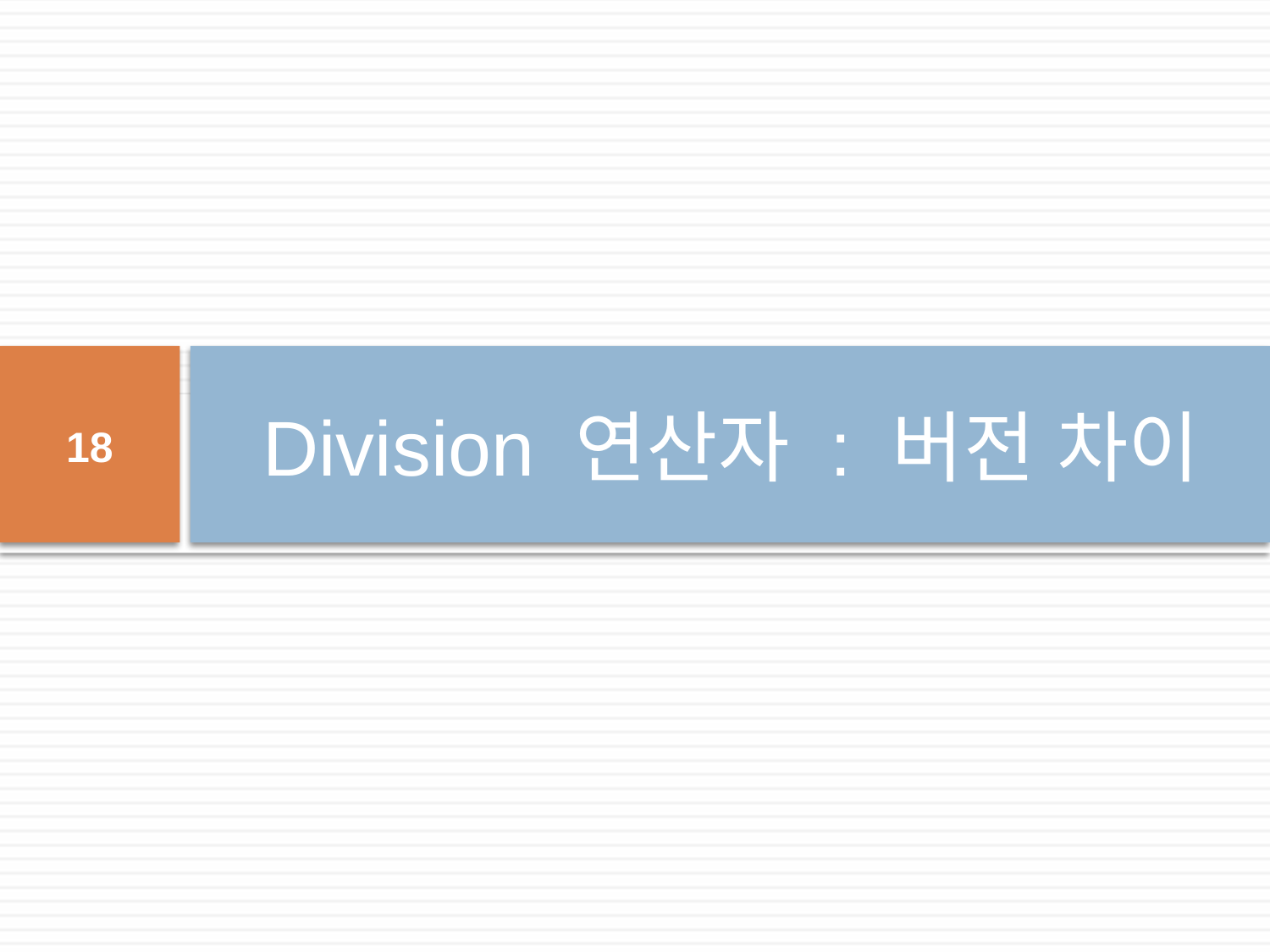

# Division 연산자 : 버전 차이
18